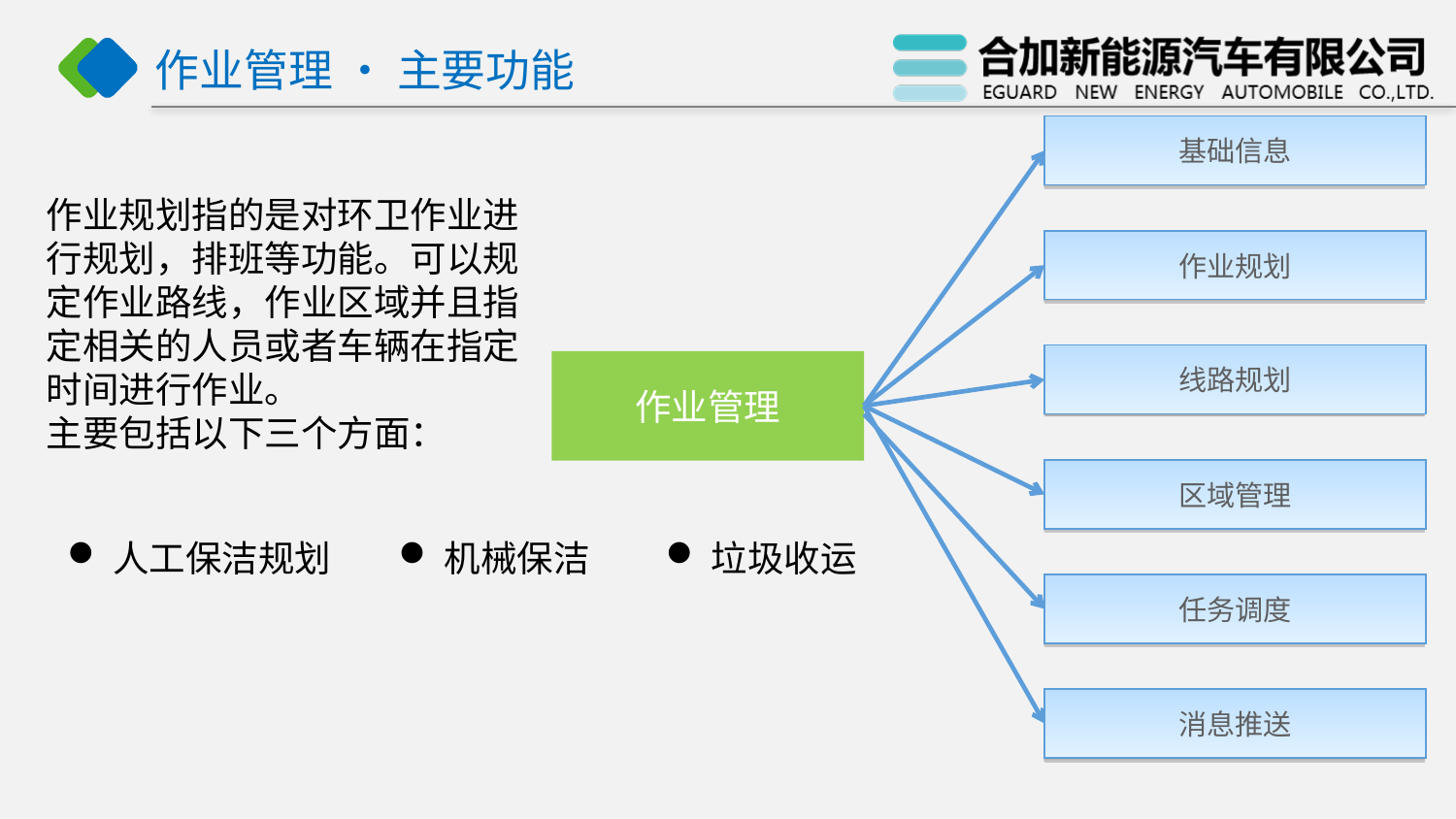

# 作业管理 • 主要功能
基础信息
作业规划指的是对环卫作业进行规划，排班等功能。可以规定作业路线，作业区域并且指定相关的人员或者车辆在指定时间进行作业。
主要包括以下三个方面：
作业规划
线路规划
作业管理
区域管理
人工保洁规划
机械保洁
垃圾收运
任务调度
消息推送